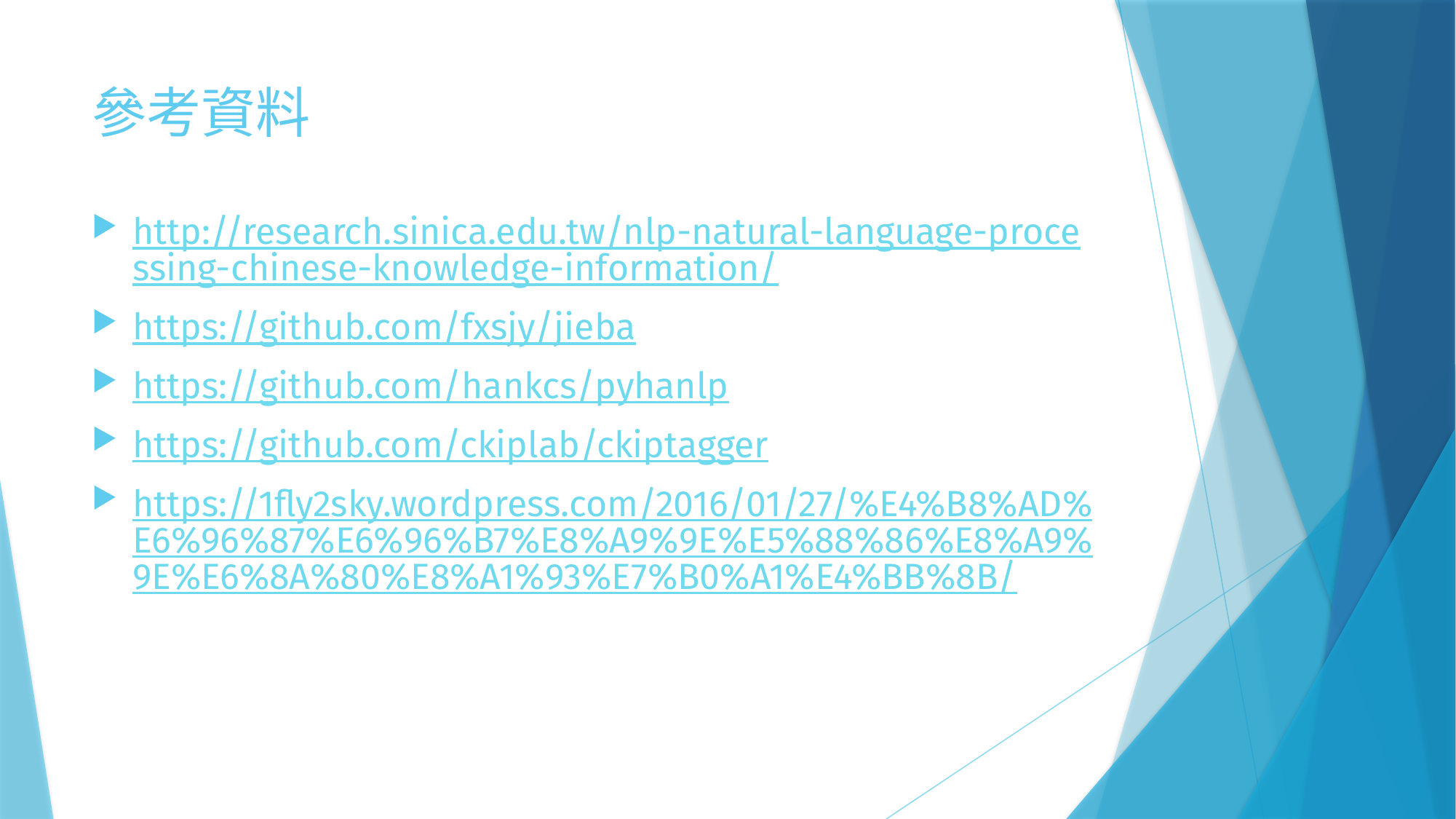

# 參考資料
http://research.sinica.edu.tw/nlp-natural-language-processing-chinese-knowledge-information/
https://github.com/fxsjy/jieba
https://github.com/hankcs/pyhanlp
https://github.com/ckiplab/ckiptagger
https://1fly2sky.wordpress.com/2016/01/27/%E4%B8%AD%E6%96%87%E6%96%B7%E8%A9%9E%E5%88%86%E8%A9%9E%E6%8A%80%E8%A1%93%E7%B0%A1%E4%BB%8B/